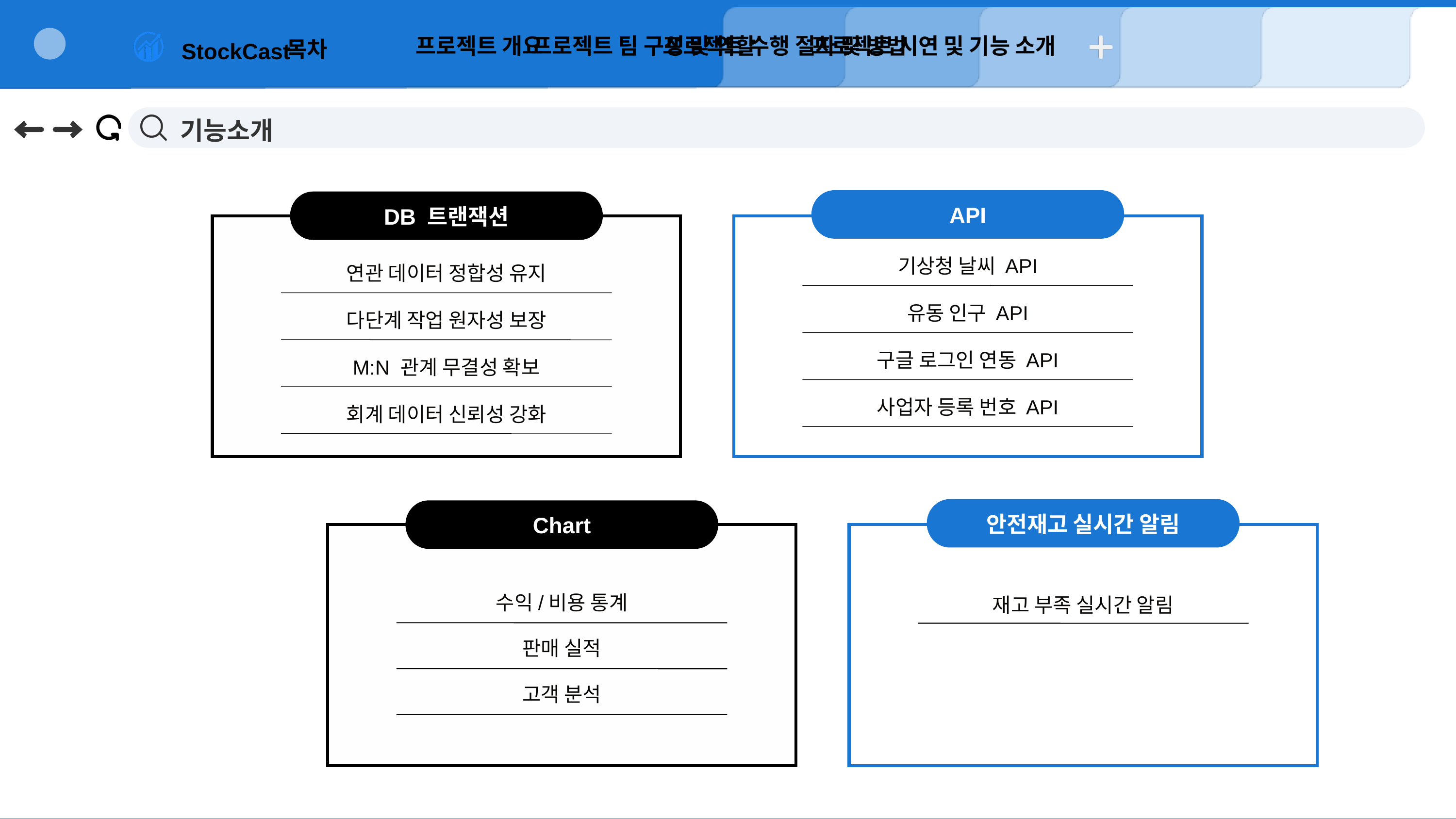

프로젝트 개요
프로젝트 팀 구성 및 역할
프로젝트 수행 절차 및 방법
프로젝트 시연 및 기능 소개

목차
StockCast

기능소개

API

DB 트랜잭션

기상청 날씨 API
연관 데이터 정합성 유지

유동 인구 API
다단계 작업 원자성 보장

구글 로그인 연동 API
M:N 관계 무결성 확보

Drew Feig

사업자 등록 번호 API
회계 데이터 신뢰성 강화

안전재고 실시간 알림

Chart

수익/비용 통계

판매 실적

고객 분석

재고 부족 실시간 알림

Drew Feig